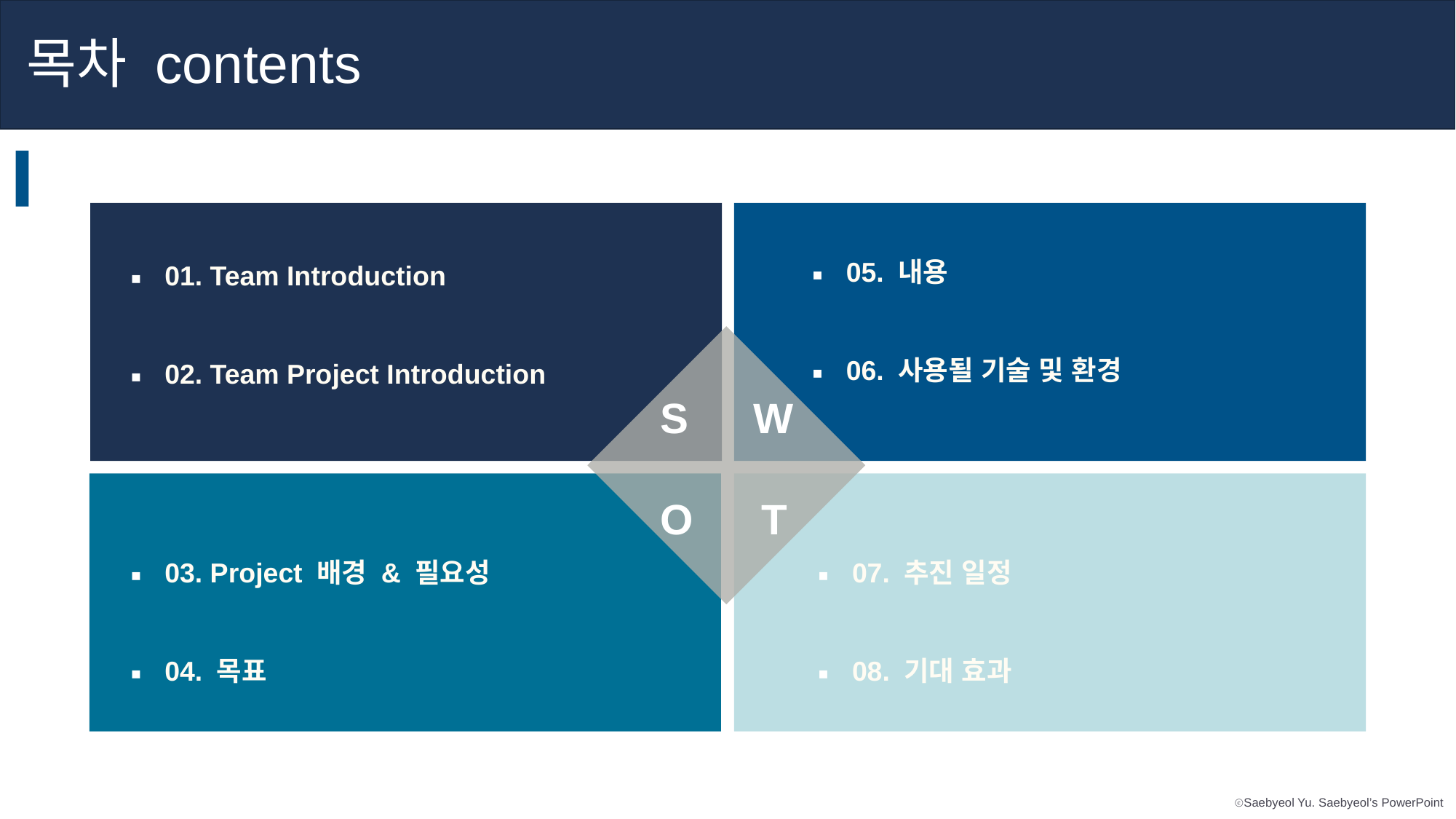

목차 contents

S
W
O
T

05. 내용

06. 사용될 기술 및 환경
01. Team Introduction

02. Team Project Introduction

03. Project 배경 & 필요성

04. 목표
07. 추진 일정

08. 기대 효과